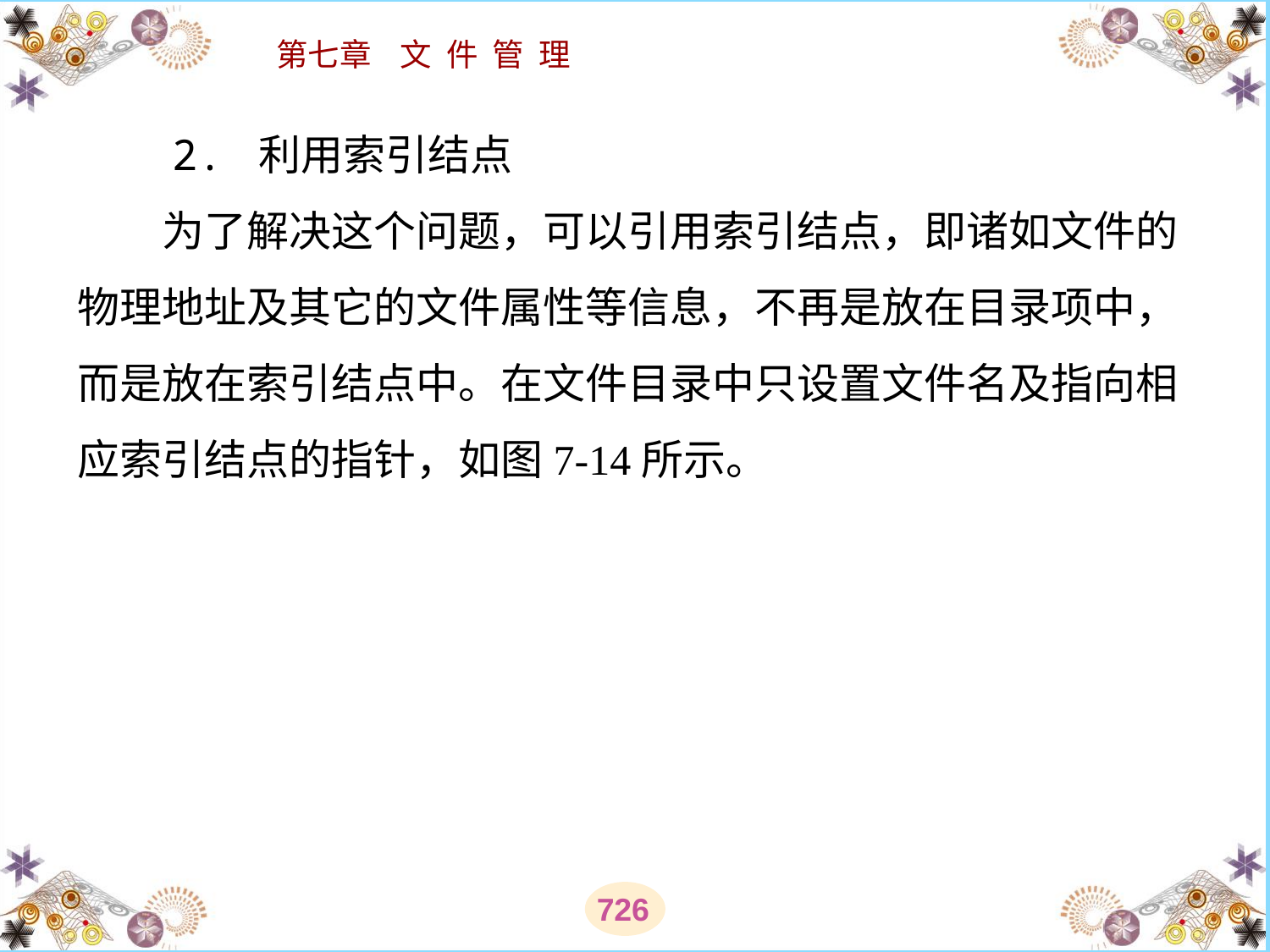

# 2. 利用索引结点 　　为了解决这个问题，可以引用索引结点，即诸如文件的物理地址及其它的文件属性等信息，不再是放在目录项中，而是放在索引结点中。在文件目录中只设置文件名及指向相应索引结点的指针，如图7-14所示。